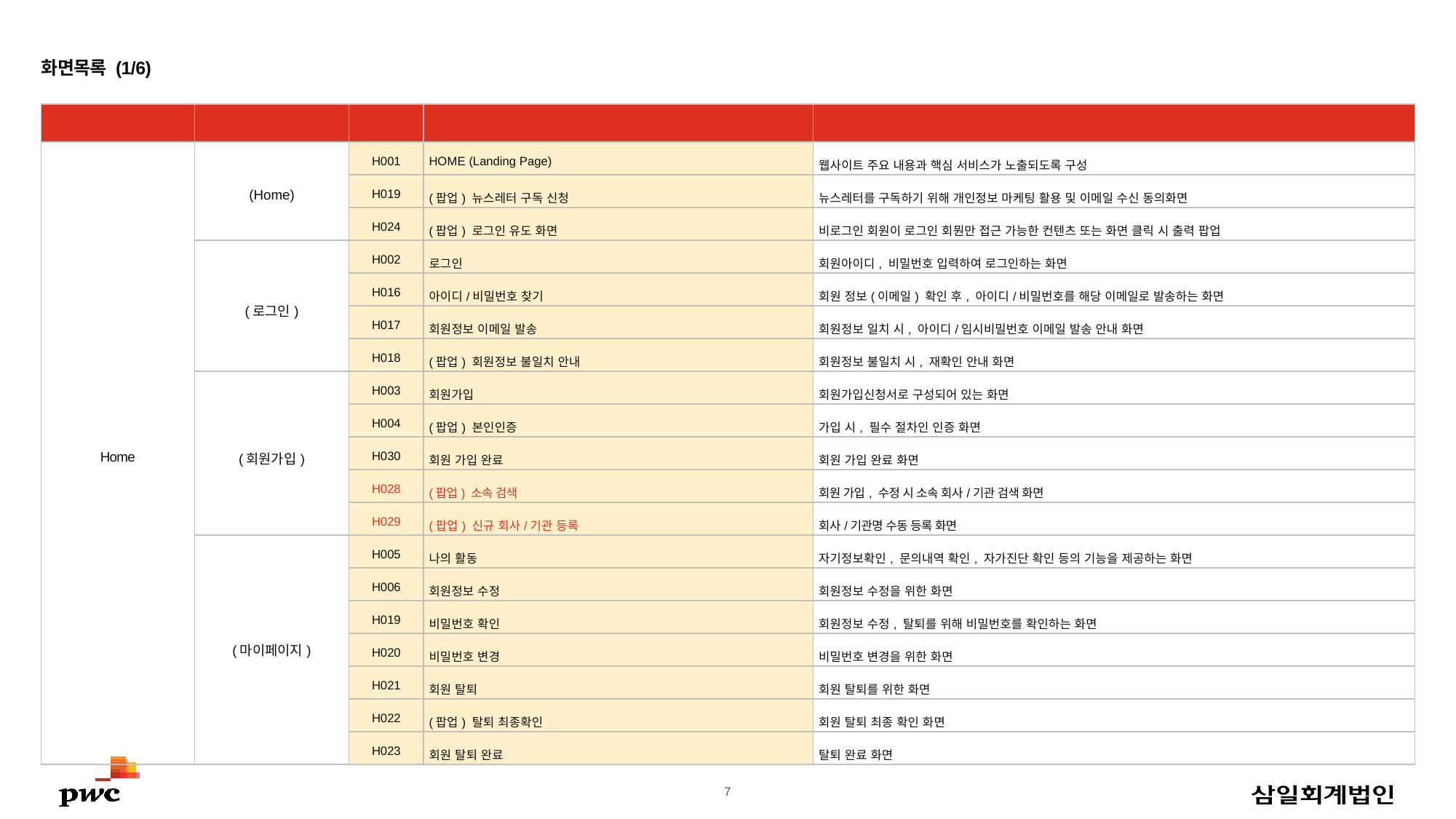

화면목록 (1/6)
| LV1(메뉴-상단) | LV2(메뉴-하단) | ID | LV3(화면명) | 설명 |
| --- | --- | --- | --- | --- |
| Home | (Home) | H001 | HOME (Landing Page) | 웹사이트 주요 내용과 핵심 서비스가 노출되도록 구성 |
|  |  | H019 | (팝업) 뉴스레터 구독 신청 | 뉴스레터를 구독하기 위해 개인정보 마케팅 활용 및 이메일 수신 동의화면 |
|  |  | H024 | (팝업) 로그인 유도 화면 | 비로그인 회원이 로그인 회뭔만 접근 가능한 컨텐츠 또는 화면 클릭 시 출력 팝업 |
|  | (로그인) | H002 | 로그인 | 회원아이디, 비밀번호 입력하여 로그인하는 화면 |
|  |  | H016 | 아이디/비밀번호 찾기 | 회원 정보(이메일) 확인 후, 아이디/비밀번호를 해당 이메일로 발송하는 화면 |
|  |  | H017 | 회원정보 이메일 발송 | 회원정보 일치 시, 아이디/임시비밀번호 이메일 발송 안내 화면 |
|  |  | H018 | (팝업) 회원정보 불일치 안내 | 회원정보 불일치 시, 재확인 안내 화면 |
|  | (회원가입) | H003 | 회원가입 | 회원가입신청서로 구성되어 있는 화면 |
|  |  | H004 | (팝업) 본인인증 | 가입 시, 필수 절차인 인증 화면 |
|  |  | H030 | 회원 가입 완료 | 회원 가입 완료 화면 |
|  |  | H028 | (팝업) 소속 검색 | 회원 가입, 수정 시 소속 회사/기관 검색 화면 |
|  |  | H029 | (팝업) 신규 회사/기관 등록 | 회사/기관명 수동 등록 화면 |
|  | (마이페이지) | H005 | 나의 활동 | 자기정보확인, 문의내역 확인, 자가진단 확인 등의 기능을 제공하는 화면 |
|  |  | H006 | 회원정보 수정 | 회원정보 수정을 위한 화면 |
|  |  | H019 | 비밀번호 확인 | 회원정보 수정, 탈퇴를 위해 비밀번호를 확인하는 화면 |
|  |  | H020 | 비밀번호 변경 | 비밀번호 변경을 위한 화면 |
|  |  | H021 | 회원 탈퇴 | 회원 탈퇴를 위한 화면 |
|  |  | H022 | (팝업) 탈퇴 최종확인 | 회원 탈퇴 최종 확인 화면 |
|  |  | H023 | 회원 탈퇴 완료 | 탈퇴 완료 화면 |